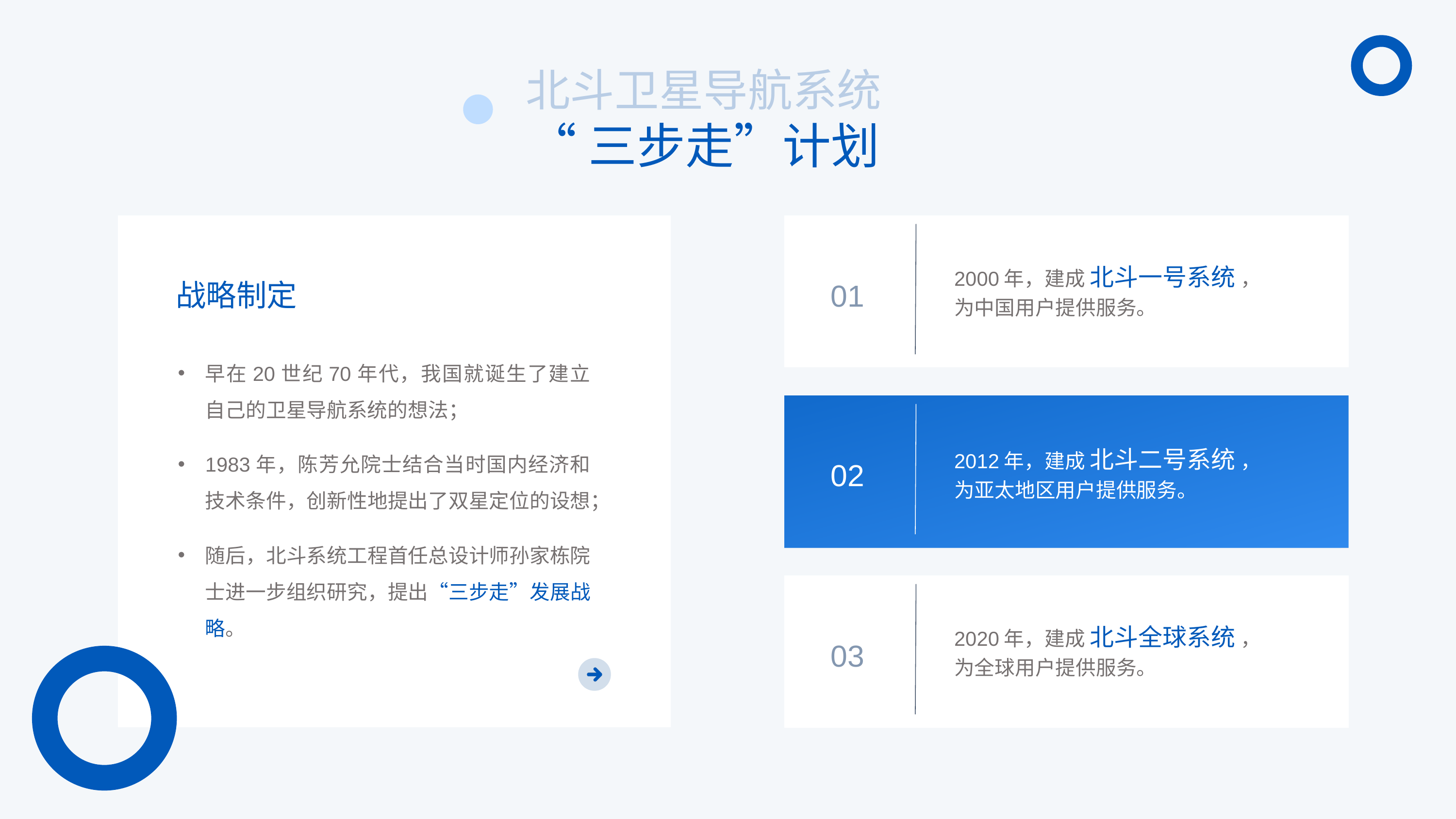

北斗卫星导航系统
“三步走”计划

2000年，建成 北斗一号系统 ，
为中国用户提供服务。
01

2012年，建成 北斗二号系统 ，
为亚太地区用户提供服务。
02

2020年，建成 北斗全球系统 ，
为全球用户提供服务。
03

战略制定
早在20世纪70年代，我国就诞生了建立自己的卫星导航系统的想法；
1983年，陈芳允院士结合当时国内经济和技术条件，创新性地提出了双星定位的设想；
随后，北斗系统工程首任总设计师孙家栋院士进一步组织研究，提出“三步走”发展战略。